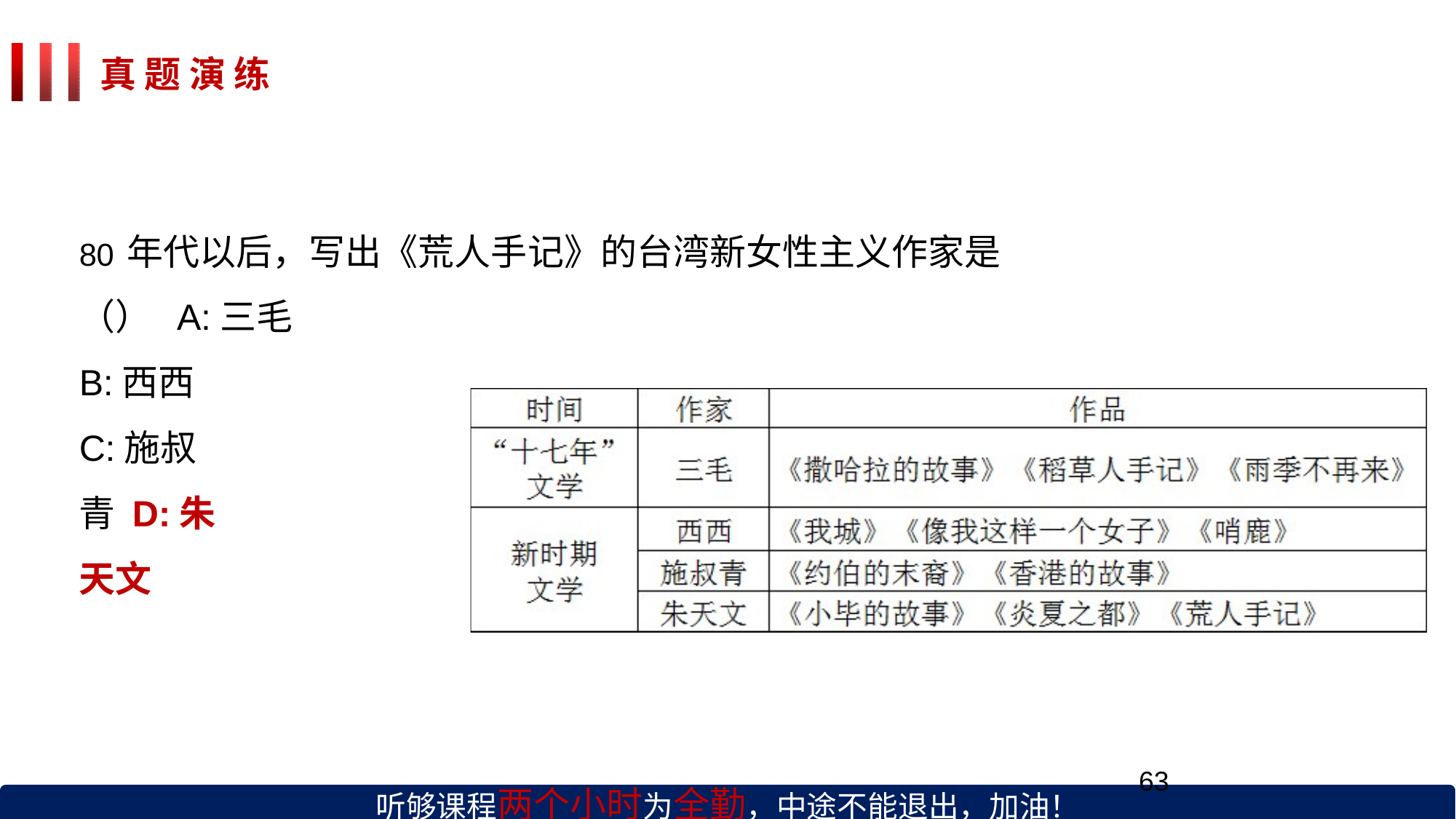

# 真 题 演 练
80年代以后，写出《荒人手记》的台湾新女性主义作家是（）  A:三毛
B:西西 C:施叔青 D:朱天文

63

听够课程两个小时为全勤，中途不能退出，加油！